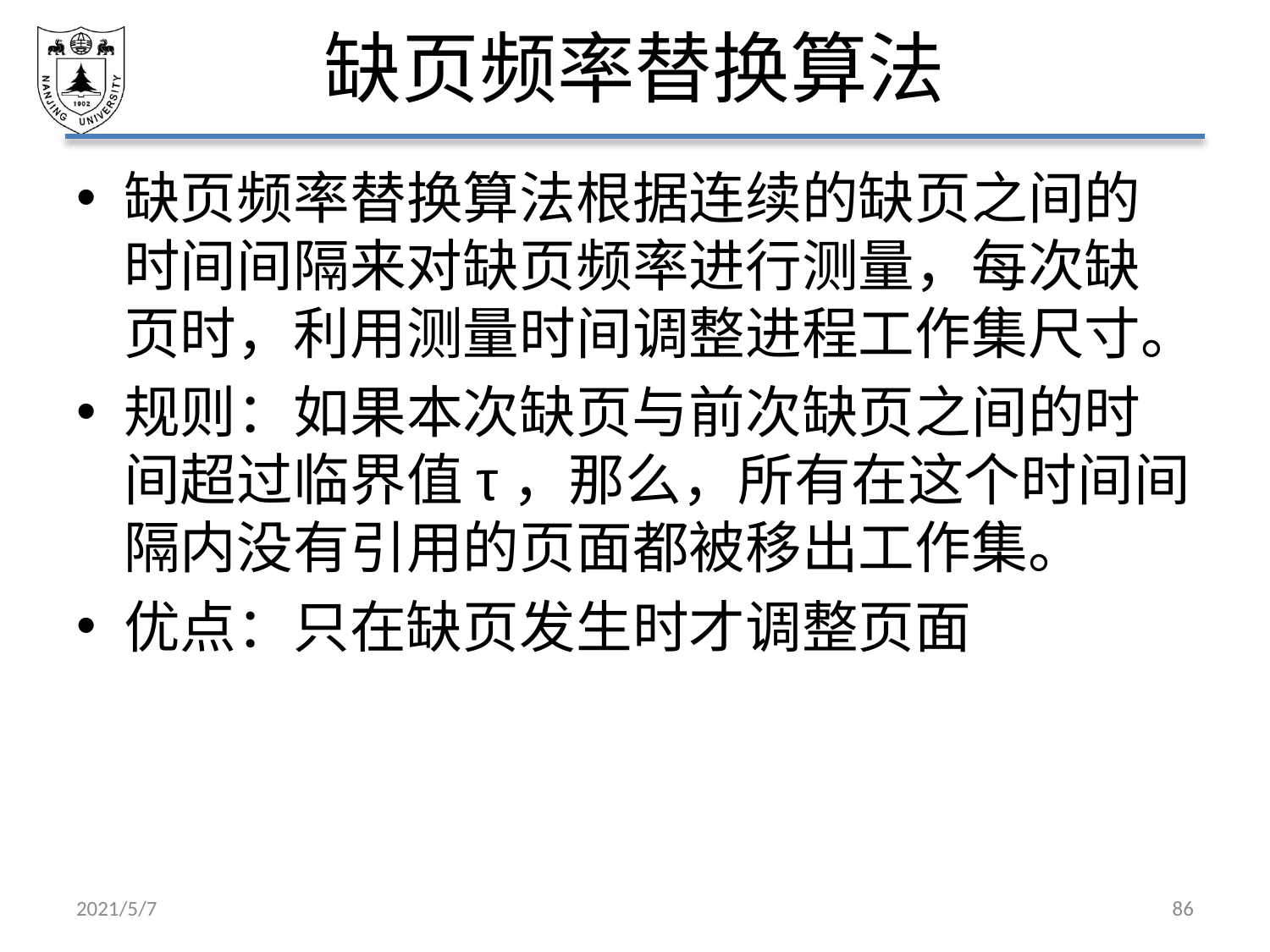

# 缺页频率替换算法
缺页频率替换算法根据连续的缺页之间的时间间隔来对缺页频率进行测量，每次缺页时，利用测量时间调整进程工作集尺寸。
规则：如果本次缺页与前次缺页之间的时间超过临界值τ，那么，所有在这个时间间隔内没有引用的页面都被移出工作集。
优点：只在缺页发生时才调整页面

2021/5/7
86